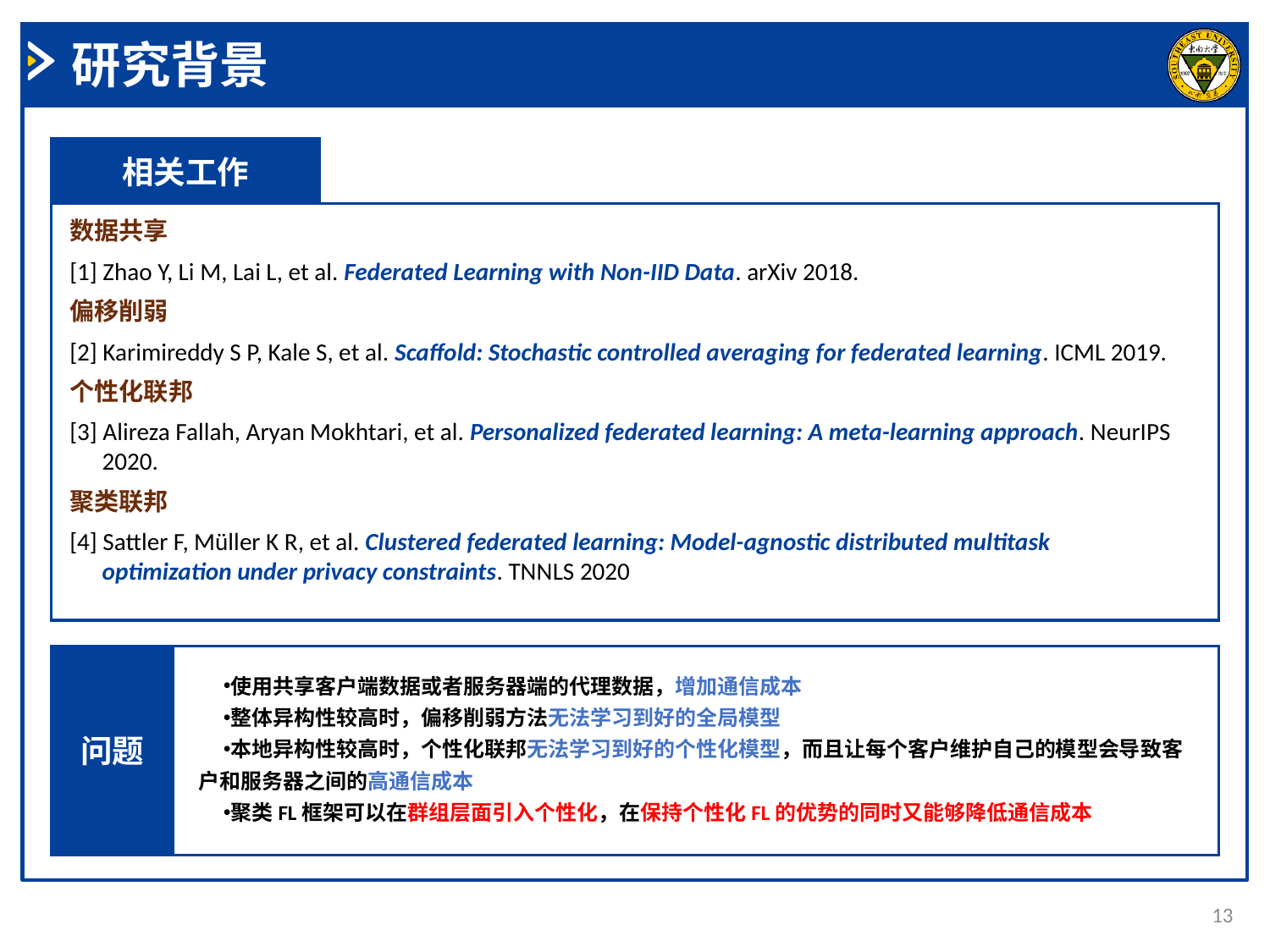

研究背景
相关工作

数据共享
[1] Zhao Y, Li M, Lai L, et al. Federated Learning with Non-IID Data. arXiv 2018.
偏移削弱
[2] Karimireddy S P, Kale S, et al. Scaffold: Stochastic controlled averaging for federated learning. ICML 2019.
个性化联邦
[3] Alireza Fallah, Aryan Mokhtari, et al. Personalized federated learning: A meta-learning approach. NeurIPS 2020.
聚类联邦
[4] Sattler F, Müller K R, et al. Clustered federated learning: Model-agnostic distributed multitask optimization under privacy constraints. TNNLS 2020
问题

使用共享客户端数据或者服务器端的代理数据，增加通信成本
整体异构性较高时，偏移削弱方法无法学习到好的全局模型
本地异构性较高时，个性化联邦无法学习到好的个性化模型，而且让每个客户维护自己的模型会导致客户和服务器之间的高通信成本
聚类FL框架可以在群组层面引入个性化，在保持个性化FL的优势的同时又能够降低通信成本

13